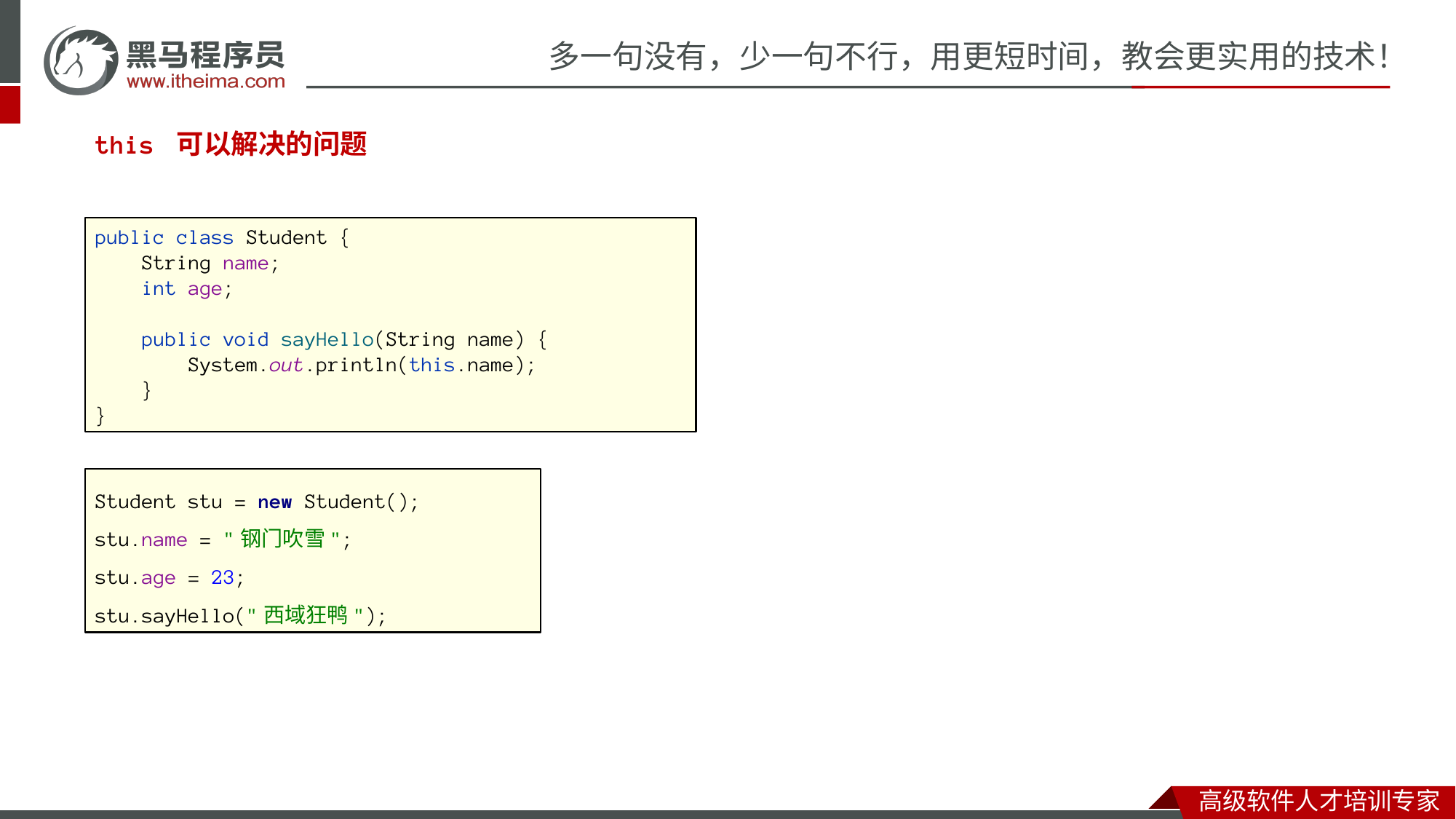

#
this 可以解决的问题

public class Student {
    String name;
    int age;
    public void sayHello(String name) {
        System.out.println(this.name);
    }
}
Student stu = new Student();
stu.name = "钢门吹雪";
stu.age = 23;
stu.sayHello("西域狂鸭");